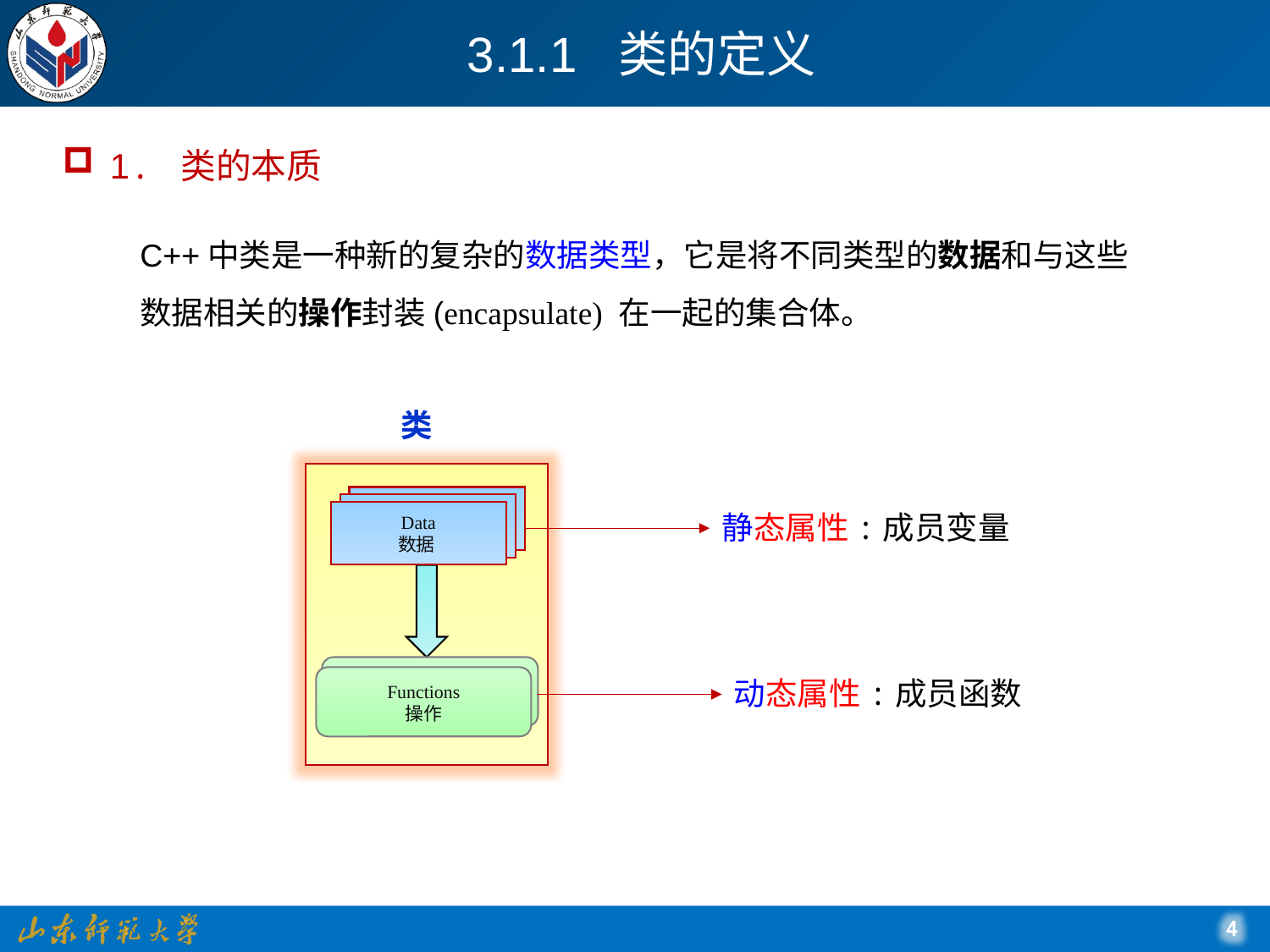

# 3.1.1 类的定义
1. 类的本质
C++中类是一种新的复杂的数据类型，它是将不同类型的数据和与这些数据相关的操作封装(encapsulate) 在一起的集合体。
类

Data -A
Data -A
Data
数据

Functions
操作
Functions
操作
静态属性:成员变量
动态属性:成员函数